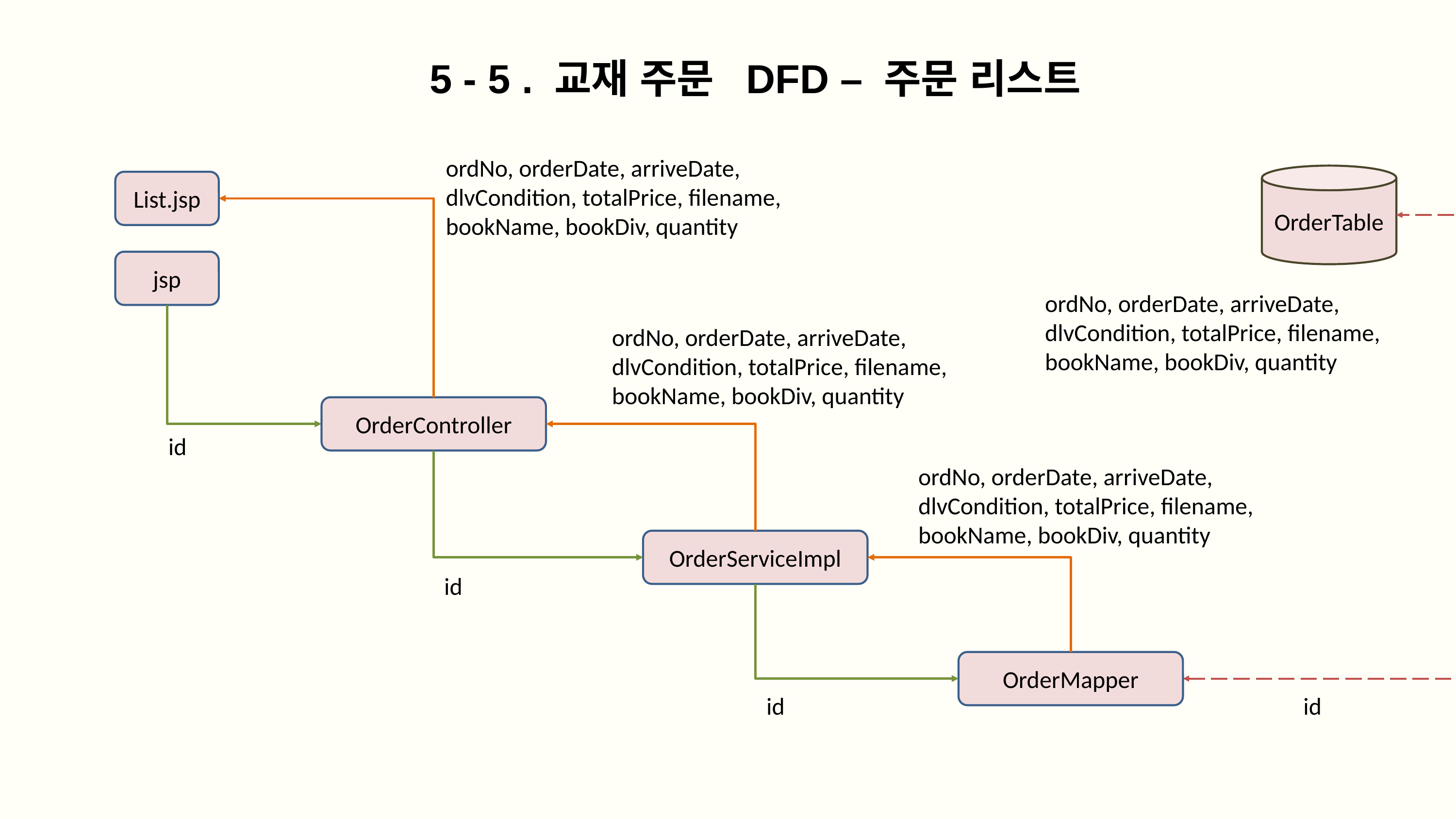

5 - 5 . 교재 주문  DFD – 주문 리스트
ordNo, orderDate, arriveDate,
dlvCondition, totalPrice, filename,
bookName, bookDiv, quantity
OrderTable
List.jsp
jsp
ordNo, orderDate, arriveDate,
dlvCondition, totalPrice, filename,
bookName, bookDiv, quantity
ordNo, orderDate, arriveDate,
dlvCondition, totalPrice, filename,
bookName, bookDiv, quantity
OrderController
id
ordNo, orderDate, arriveDate,
dlvCondition, totalPrice, filename,
bookName, bookDiv, quantity
OrderServiceImpl
id
OrderMapper
id
id